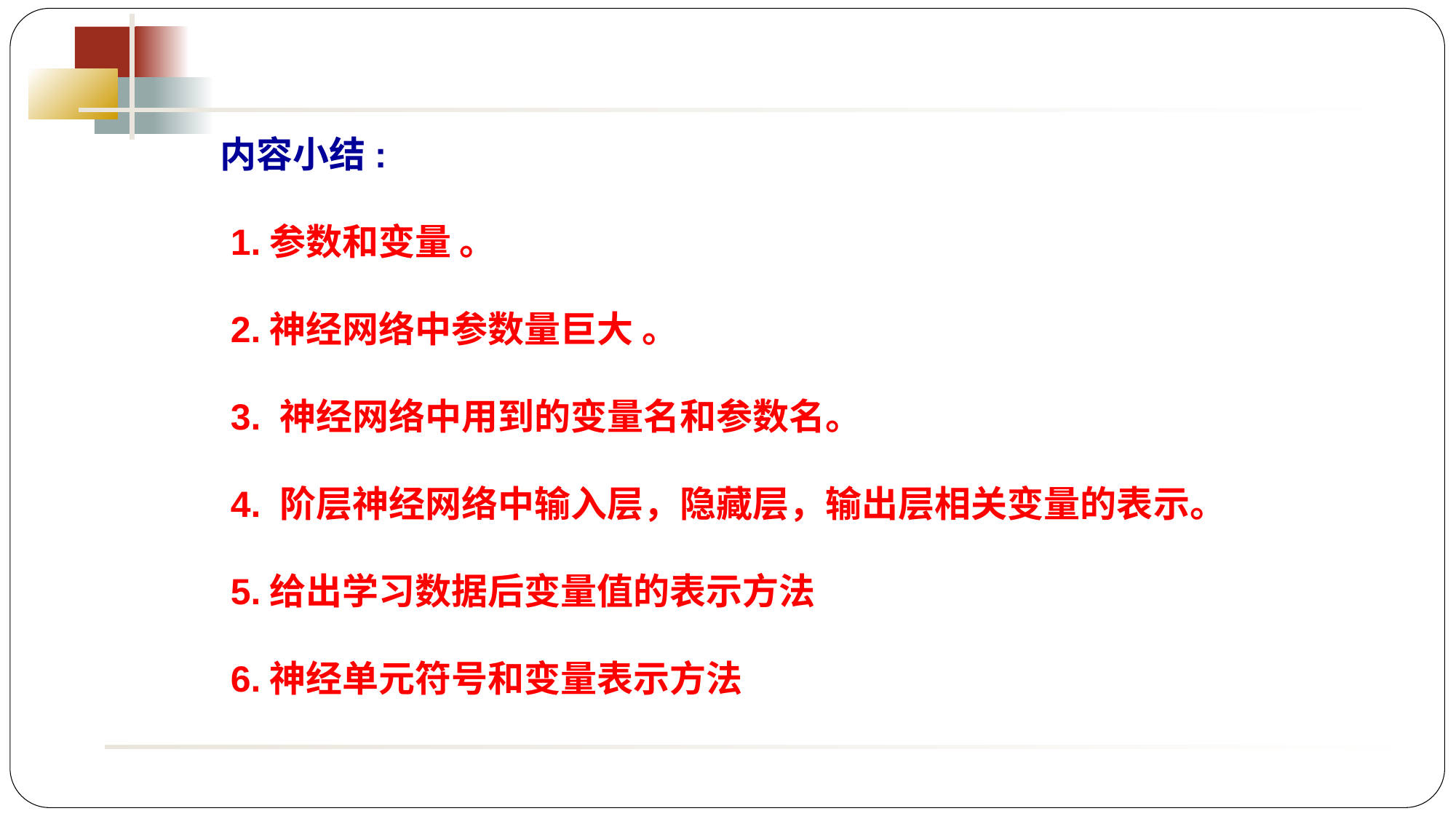

内容小结:
 1.参数和变量 。
 2.神经网络中参数量巨大 。
 3. 神经网络中用到的变量名和参数名。
 4. 阶层神经网络中输入层，隐藏层，输出层相关变量的表示。
 5.给出学习数据后变量值的表示方法
 6.神经单元符号和变量表示方法